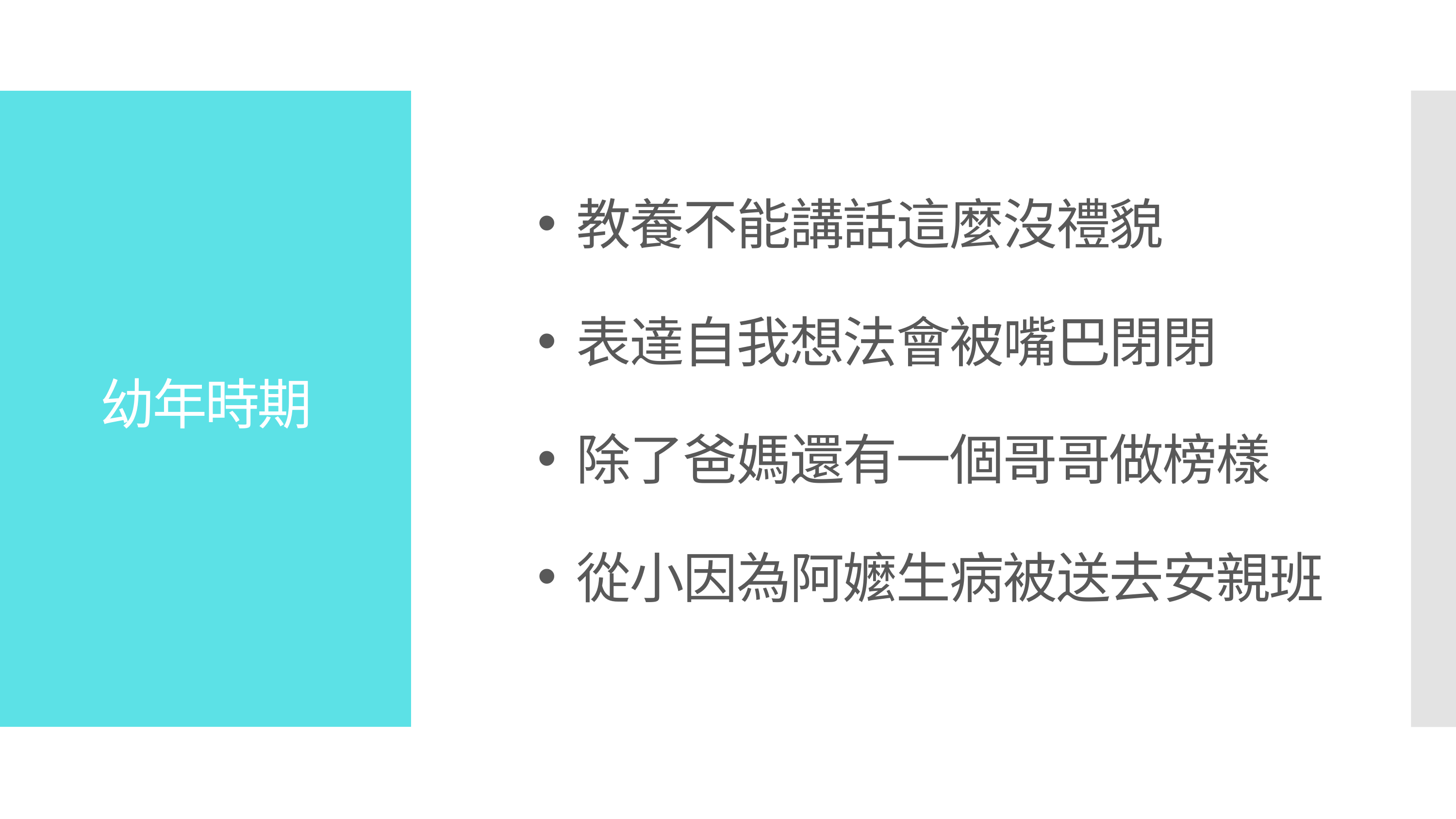

教養不能講話這麼沒禮貌

表達自我想法會被嘴巴閉閉

除了爸媽還有一個哥哥做榜樣

從小因為阿嬤生病被送去安親班
幼年時期